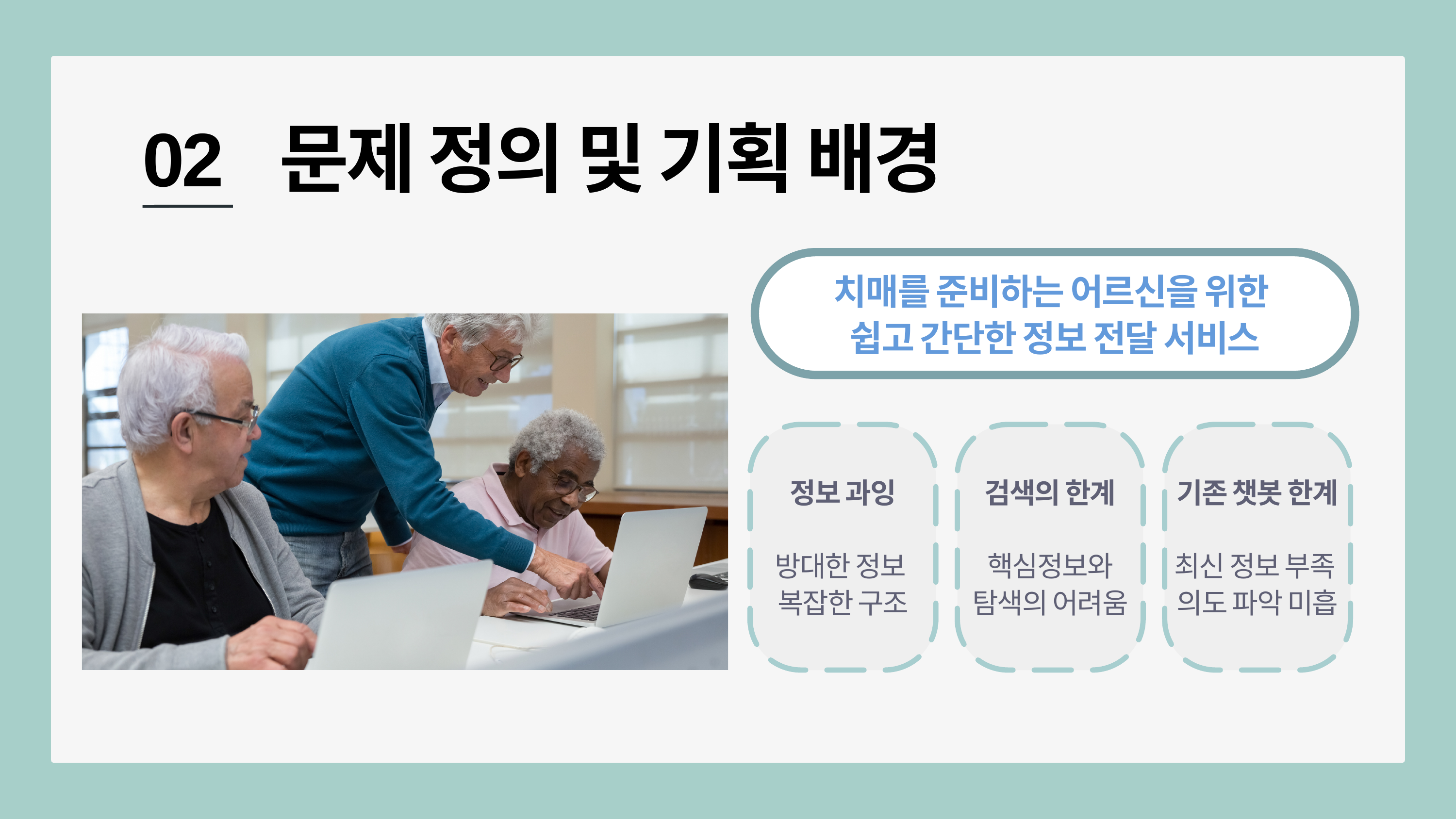

02  문제 정의 및 기획 배경

치매를 준비하는 어르신을 위한
쉽고 간단한 정보 전달 서비스

정보 과잉

방대한 정보
복잡한 구조
검색의 한계

핵심정보와
탐색의 어려움
기존 챗봇 한계

최신 정보 부족
의도 파악 미흡